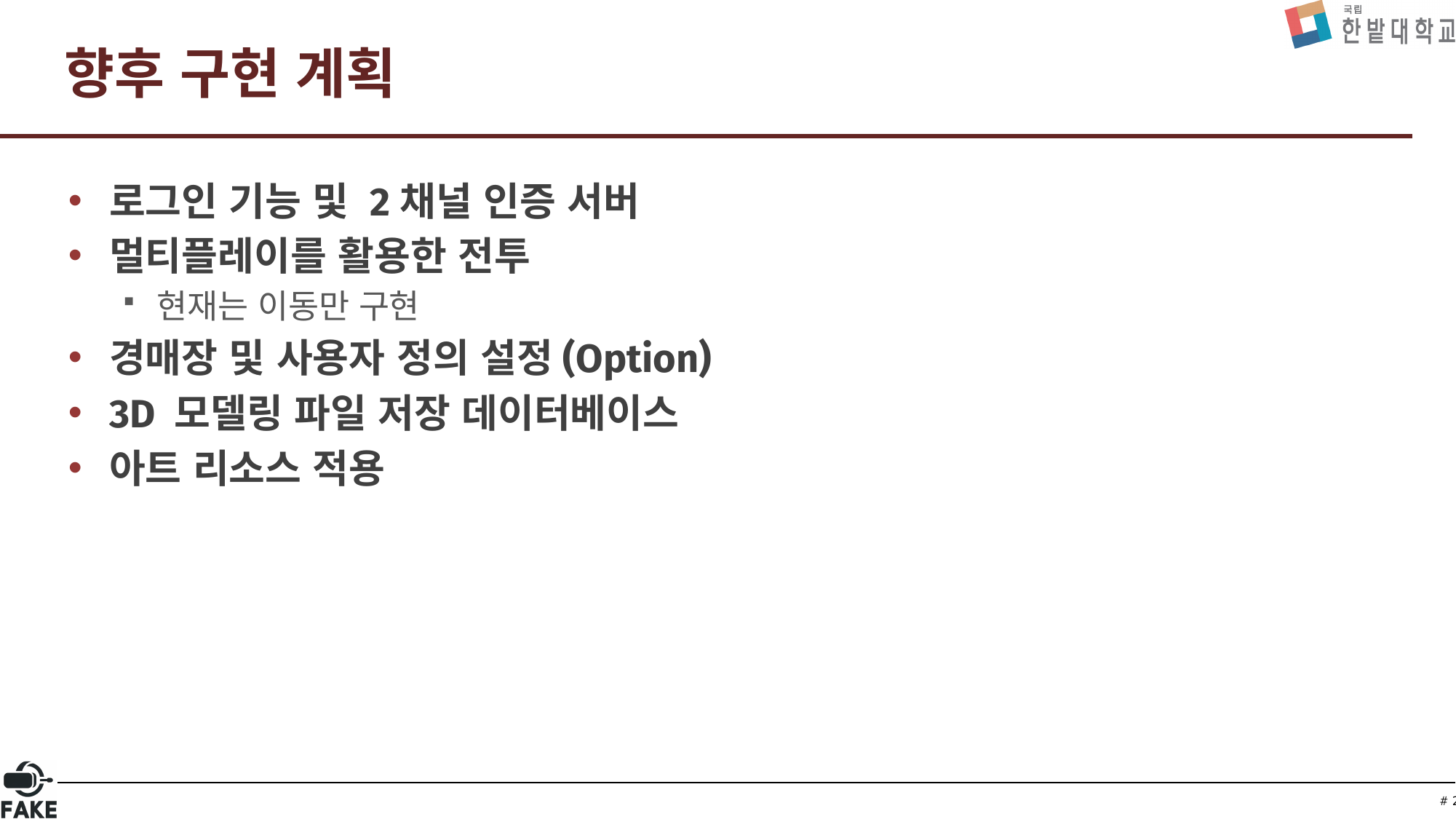

# 향후 구현 계획
로그인 기능 및 2채널 인증 서버
멀티플레이를 활용한 전투
현재는 이동만 구현
경매장 및 사용자 정의 설정(Option)
3D 모델링 파일 저장 데이터베이스
아트 리소스 적용